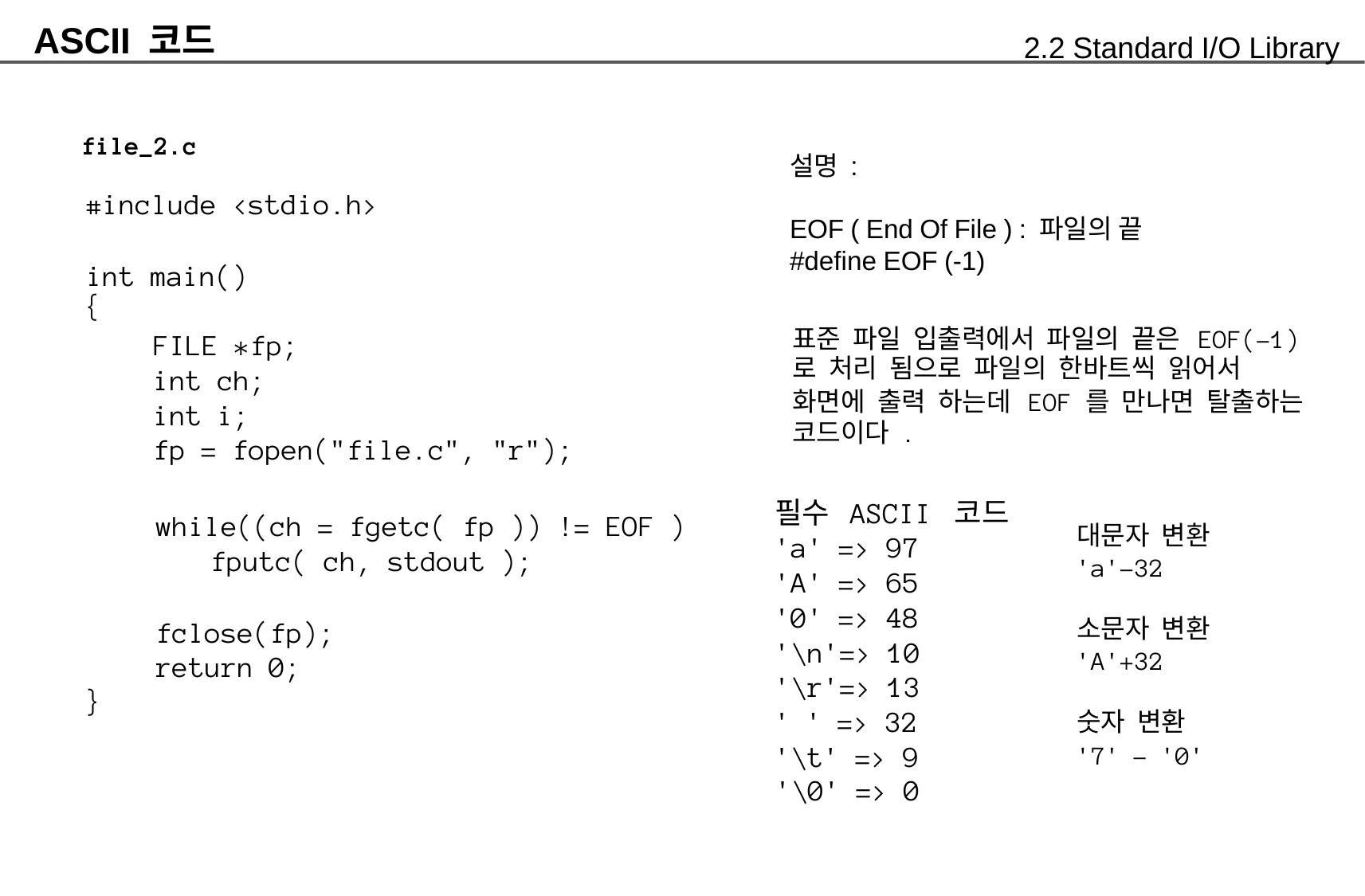

ASCII 코드

	file_2.c

		#include  <stdio.h>

		int  main()
	2.2 Standard I/O Library

설명 :

EOF ( End Of File ) : 파일의 끝
#define EOF (-1)

{
표준  파일  입출력에서  파일의  끝은  EOF(-1)
로  처리  됨으로  파일의  한바트씩  읽어서
화면에  출력  하는데  EOF 를  만나면  탈출하는
코드이다 .
FILE  *fp;
int  ch;
int  i;
fp  =  fopen("file.c",  "r");
필수  ASCII  코드
'a'  =>  97
'A'  =>  65
'0'  =>  48
'\n'=>  10
'\r'=>  13
'  '  =>  32
'\t'  =>  9
while((ch  =  fgetc(  fp  ))  !=  EOF  )
	fputc(  ch,  stdout  );

fclose(fp);
return  0;
대문자  변환
'a'-32

소문자  변환
'A'+32

숫자  변환
'7'  -  '0'
}
'\0'  =>  0